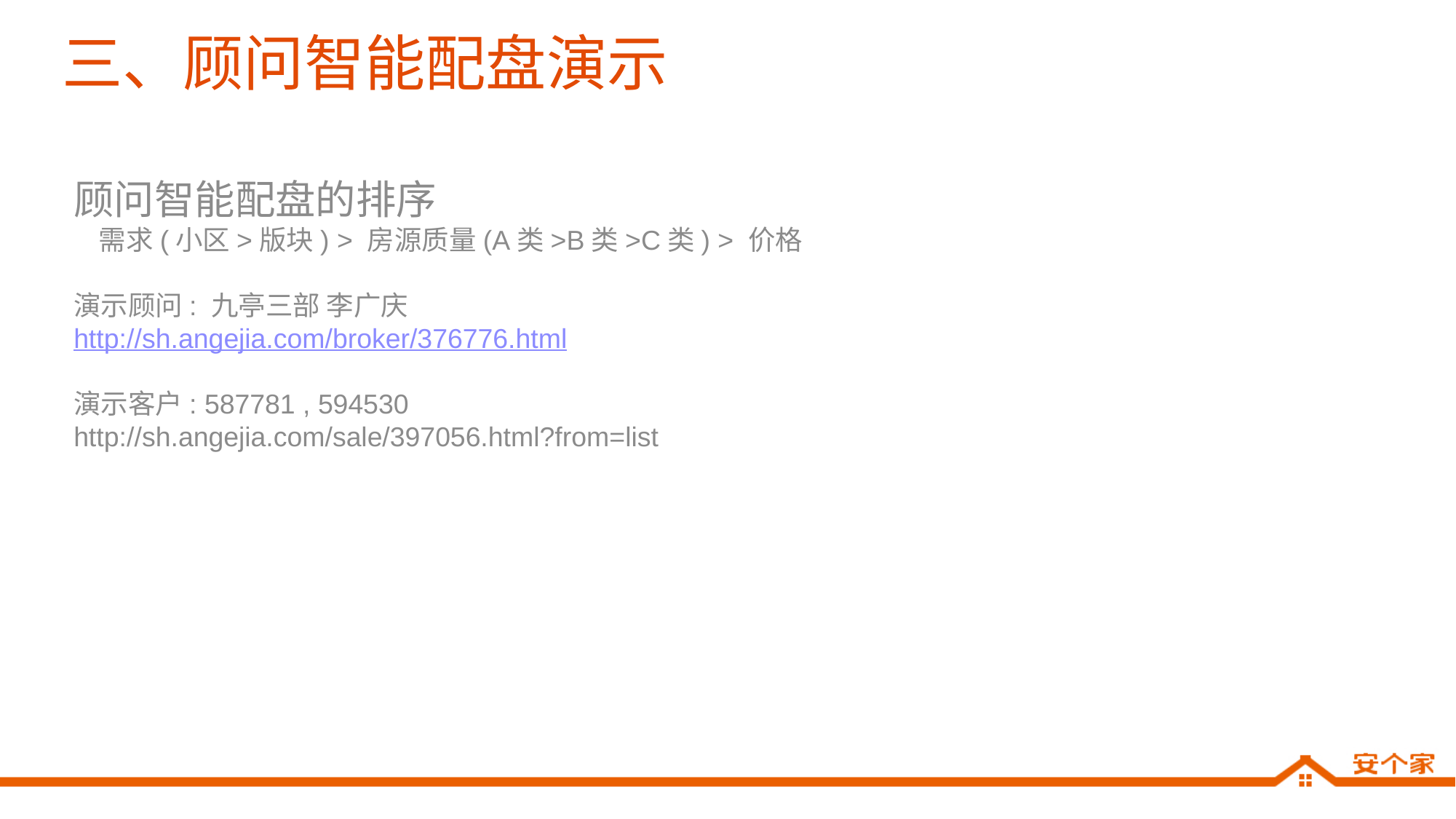

# 三、顾问智能配盘演示
顾问智能配盘的排序
   需求(小区>版块) > 房源质量(A类>B类>C类) > 价格

演示顾问: 九亭三部 李广庆
http://sh.angejia.com/broker/376776.html

演示客户: 587781 , 594530
http://sh.angejia.com/sale/397056.html?from=list